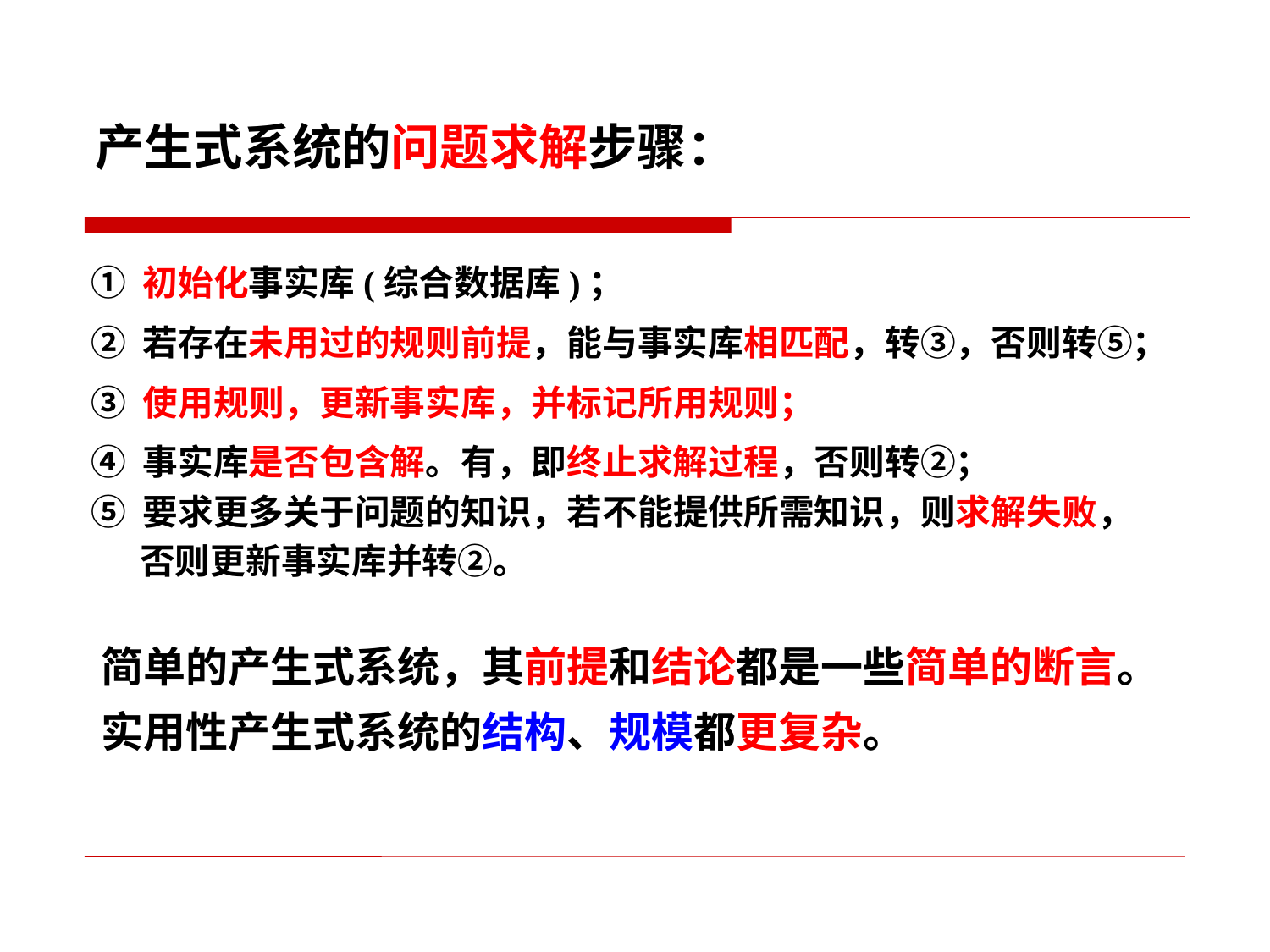

产生式系统的问题求解步骤：
① 初始化事实库(综合数据库)；
② 若存在未用过的规则前提，能与事实库相匹配，转③，否则转⑤；
③ 使用规则，更新事实库，并标记所用规则；
④ 事实库是否包含解。有，即终止求解过程，否则转②；
⑤ 要求更多关于问题的知识，若不能提供所需知识，则求解失败，
     否则更新事实库并转②。
简单的产生式系统，其前提和结论都是一些简单的断言。实用性产生式系统的结构、规模都更复杂。